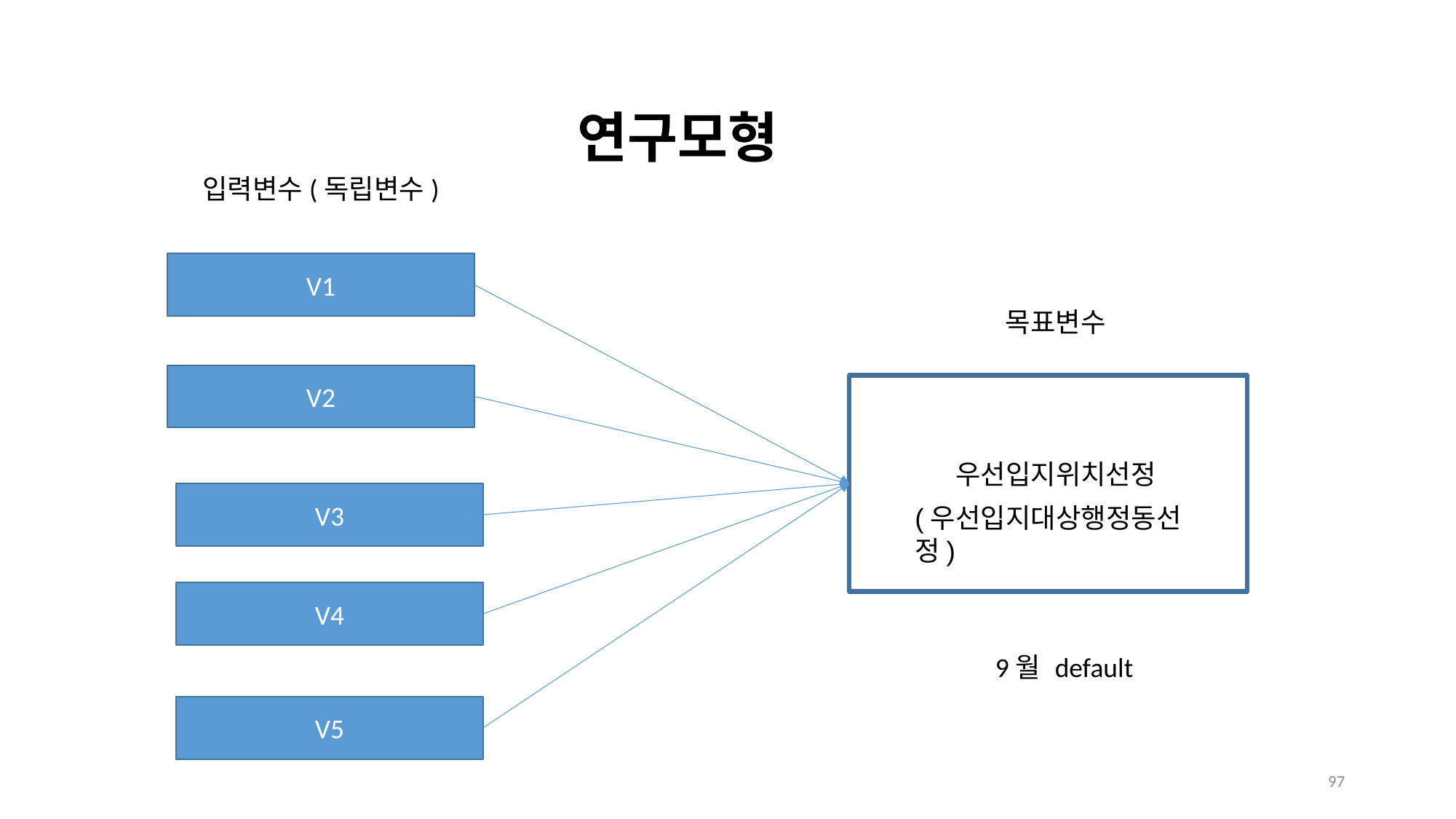

연구모형
입력변수(독립변수)
V1
목표변수
V2

우선입지위치선정
V3
(우선입지대상행정동선정)
V4
9월 default
V5
97